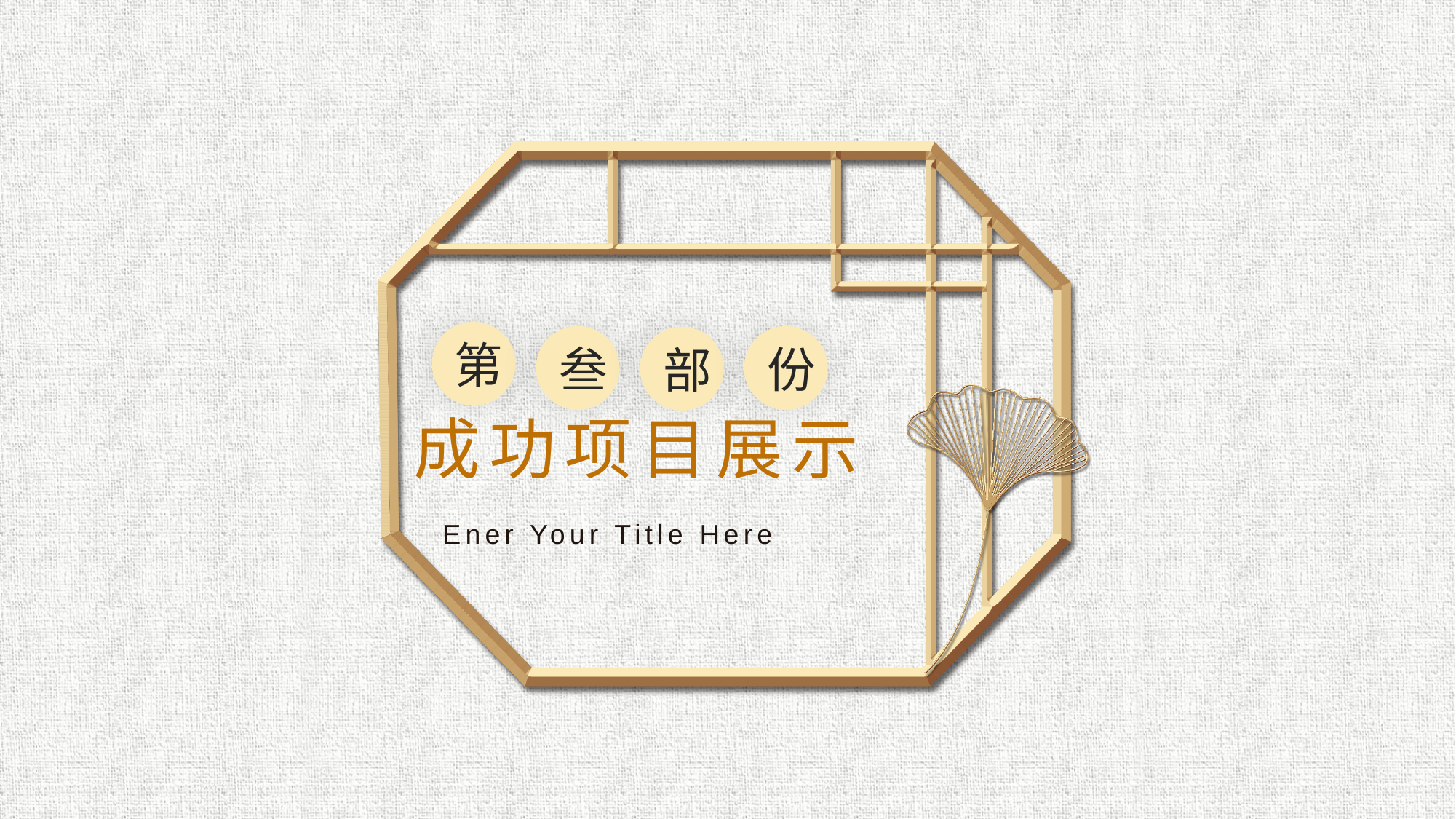

第
叁
份
部
成功项目展示
Ener Your Title Here